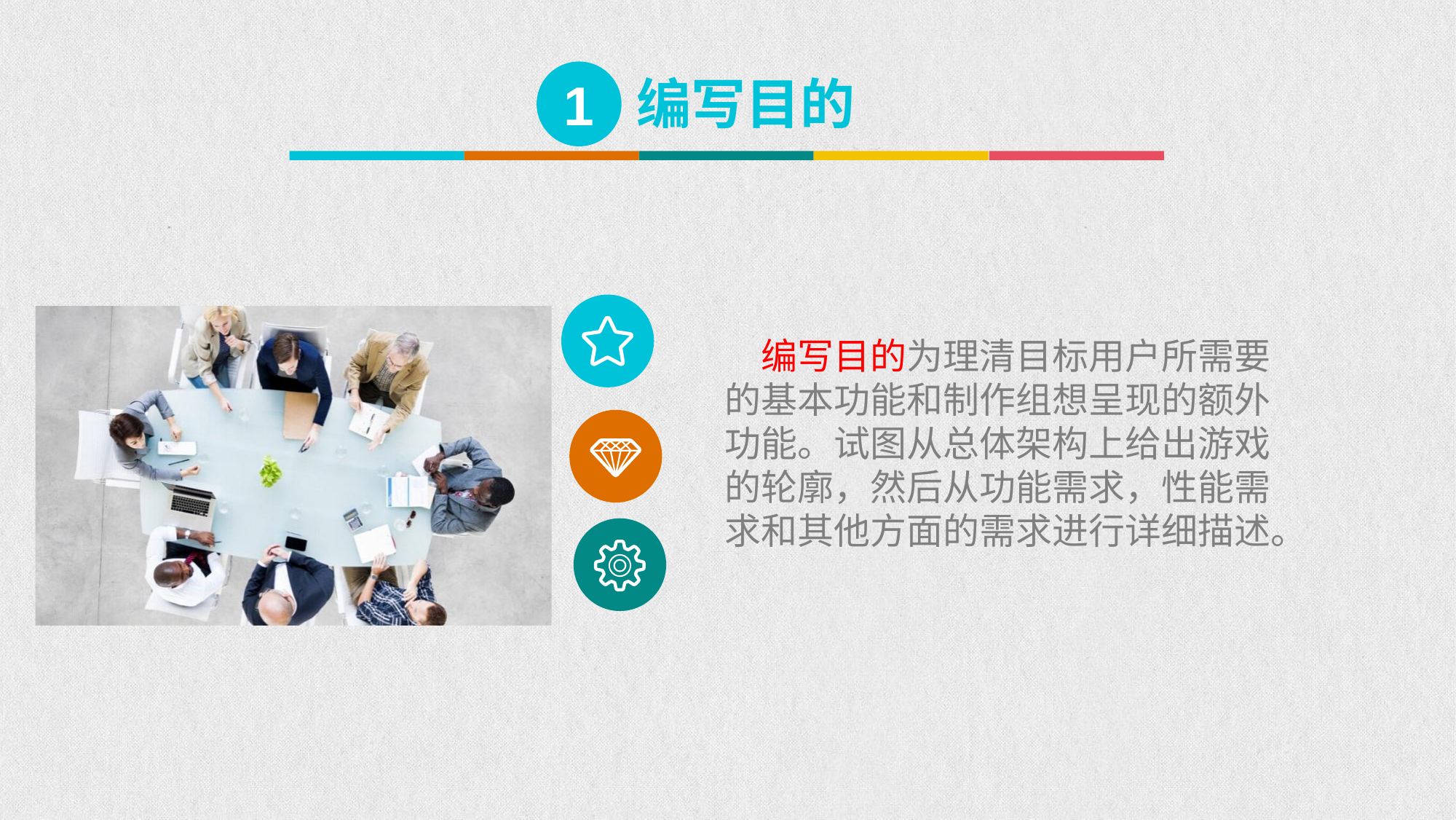

1
编写目的

　编写目的为理清目标用户所需要的基本功能和制作组想呈现的额外功能。试图从总体架构上给出游戏的轮廓，然后从功能需求，性能需求和其他方面的需求进行详细描述。